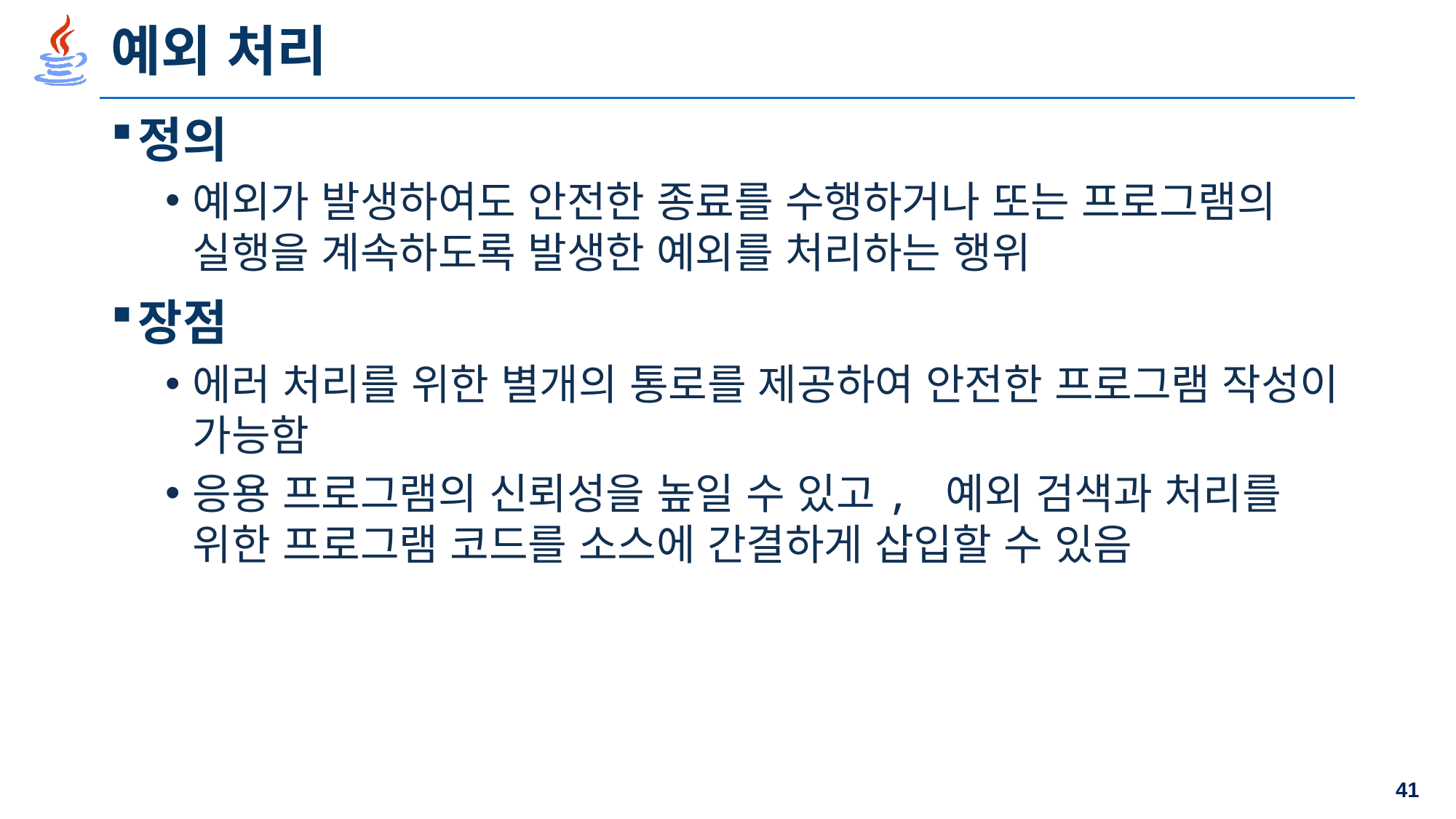

# 예외 처리
정의
예외가 발생하여도 안전한 종료를 수행하거나 또는 프로그램의 실행을 계속하도록 발생한 예외를 처리하는 행위
장점
에러 처리를 위한 별개의 통로를 제공하여 안전한 프로그램 작성이 가능함
응용 프로그램의 신뢰성을 높일 수 있고, 예외 검색과 처리를 위한 프로그램 코드를 소스에 간결하게 삽입할 수 있음
41